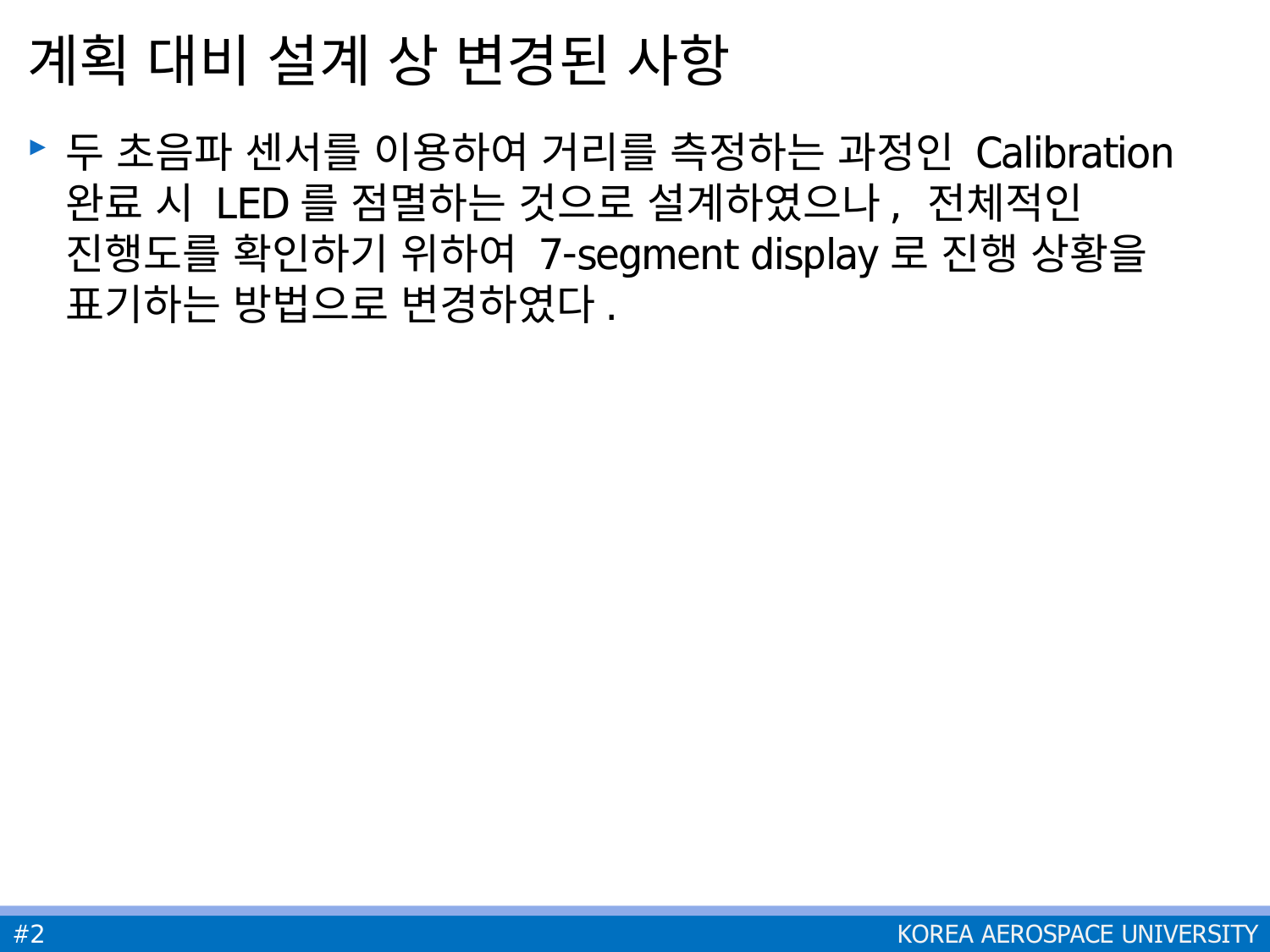

# 계획 대비 설계 상 변경된 사항
두 초음파 센서를 이용하여 거리를 측정하는 과정인 Calibration 완료 시 LED를 점멸하는 것으로 설계하였으나, 전체적인 진행도를 확인하기 위하여 7-segment display로 진행 상황을 표기하는 방법으로 변경하였다.

#2